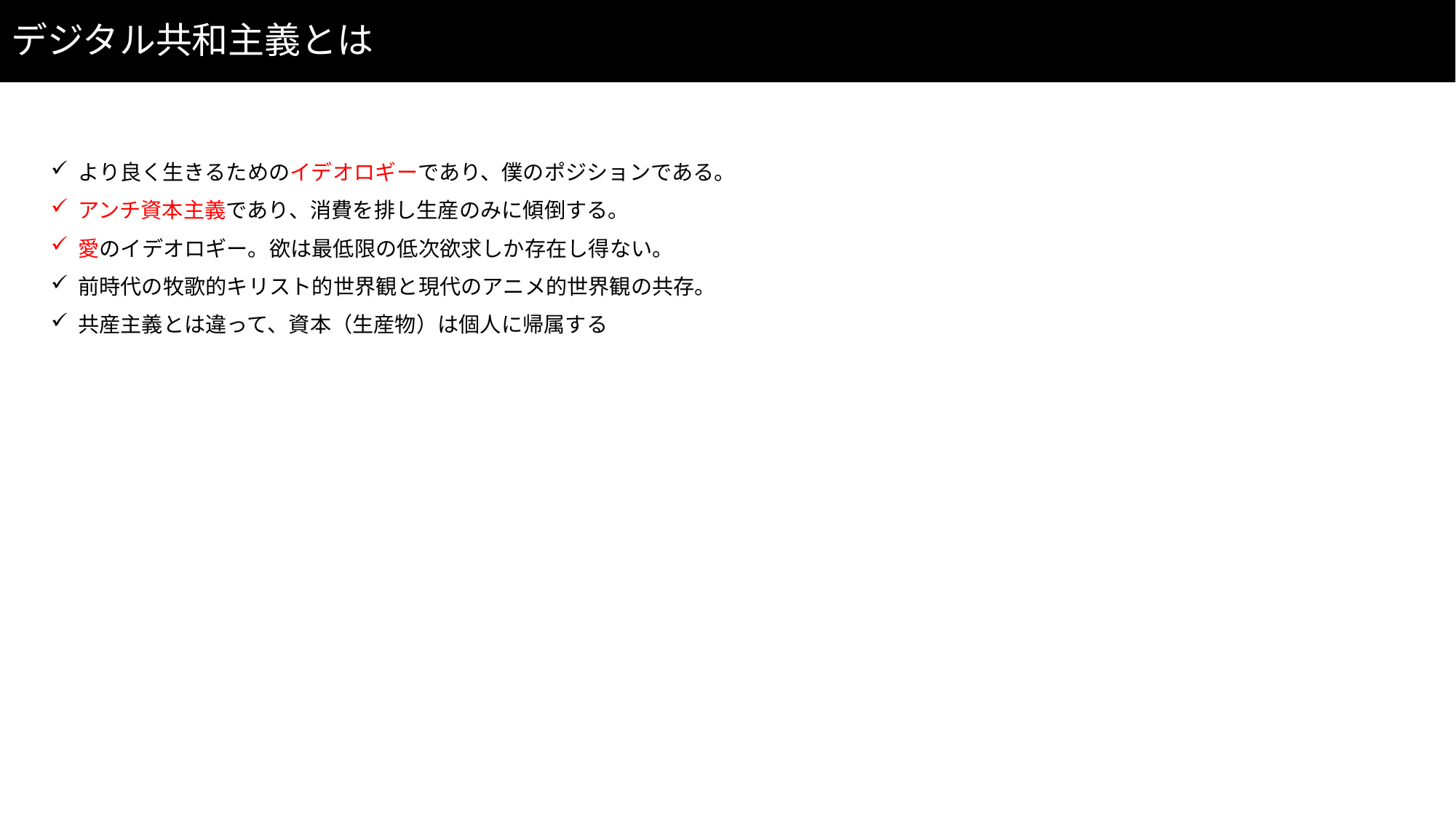

# デジタル共和主義とは
より良く生きるためのイデオロギーであり、僕のポジションである。
アンチ資本主義であり、消費を排し生産のみに傾倒する。
愛のイデオロギー。欲は最低限の低次欲求しか存在し得ない。
前時代の牧歌的キリスト的世界観と現代のアニメ的世界観の共存。
共産主義とは違って、資本（生産物）は個人に帰属する